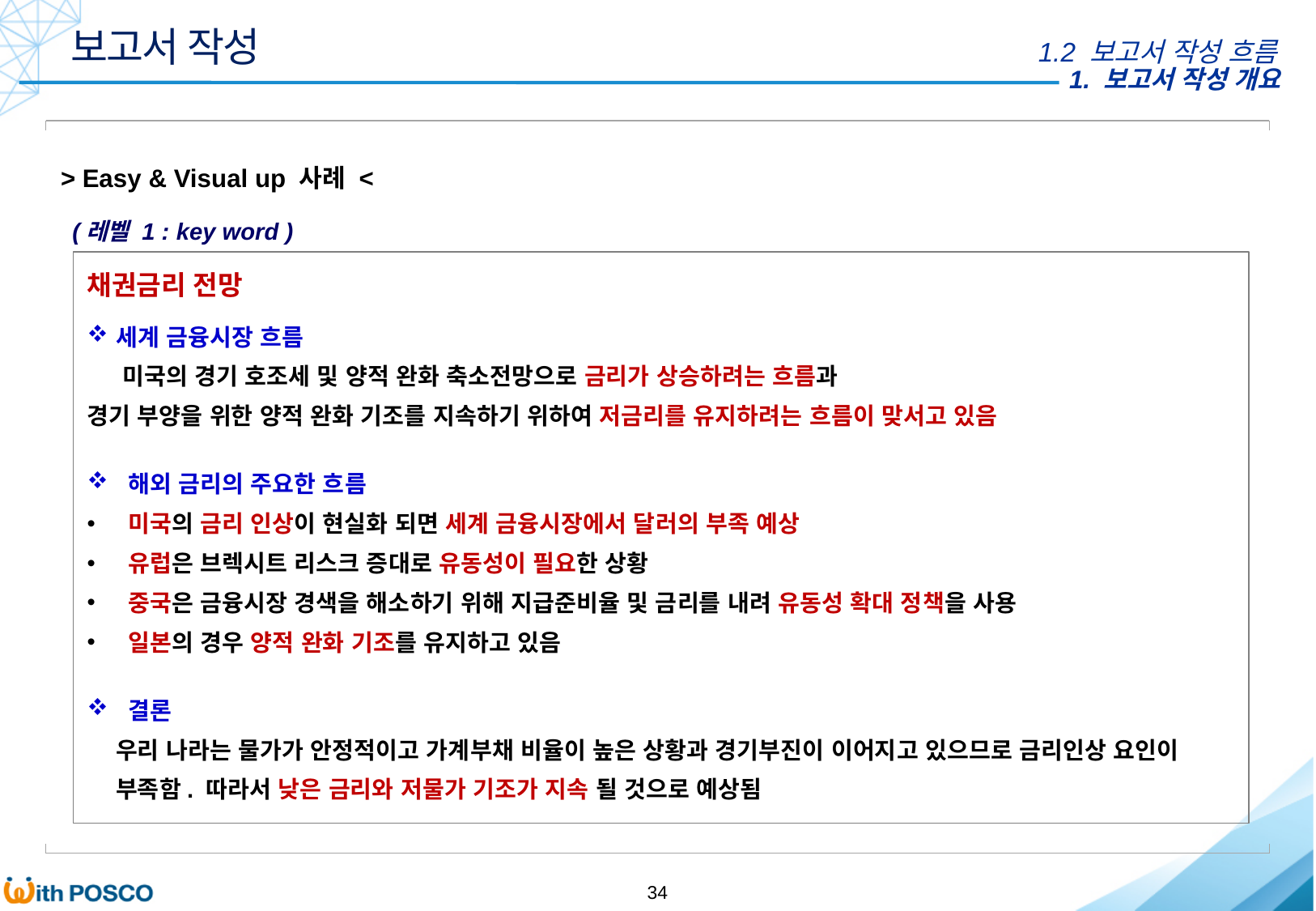

보고서 작성
1.2 보고서 작성 흐름
> Easy & Visual up 사례 <
(레벨 1 : key word )
채권금리 전망
세계 금융시장 흐름
 미국의 경기 호조세 및 양적 완화 축소전망으로 금리가 상승하려는 흐름과
경기 부양을 위한 양적 완화 기조를 지속하기 위하여 저금리를 유지하려는 흐름이 맞서고 있음

 해외 금리의 주요한 흐름
 미국의 금리 인상이 현실화 되면 세계 금융시장에서 달러의 부족 예상
 유럽은 브렉시트 리스크 증대로 유동성이 필요한 상황
 중국은 금융시장 경색을 해소하기 위해 지급준비율 및 금리를 내려 유동성 확대 정책을 사용
 일본의 경우 양적 완화 기조를 유지하고 있음

 결론
우리 나라는 물가가 안정적이고 가계부채 비율이 높은 상황과 경기부진이 이어지고 있으므로 금리인상 요인이 부족함. 따라서 낮은 금리와 저물가 기조가 지속 될 것으로 예상됨